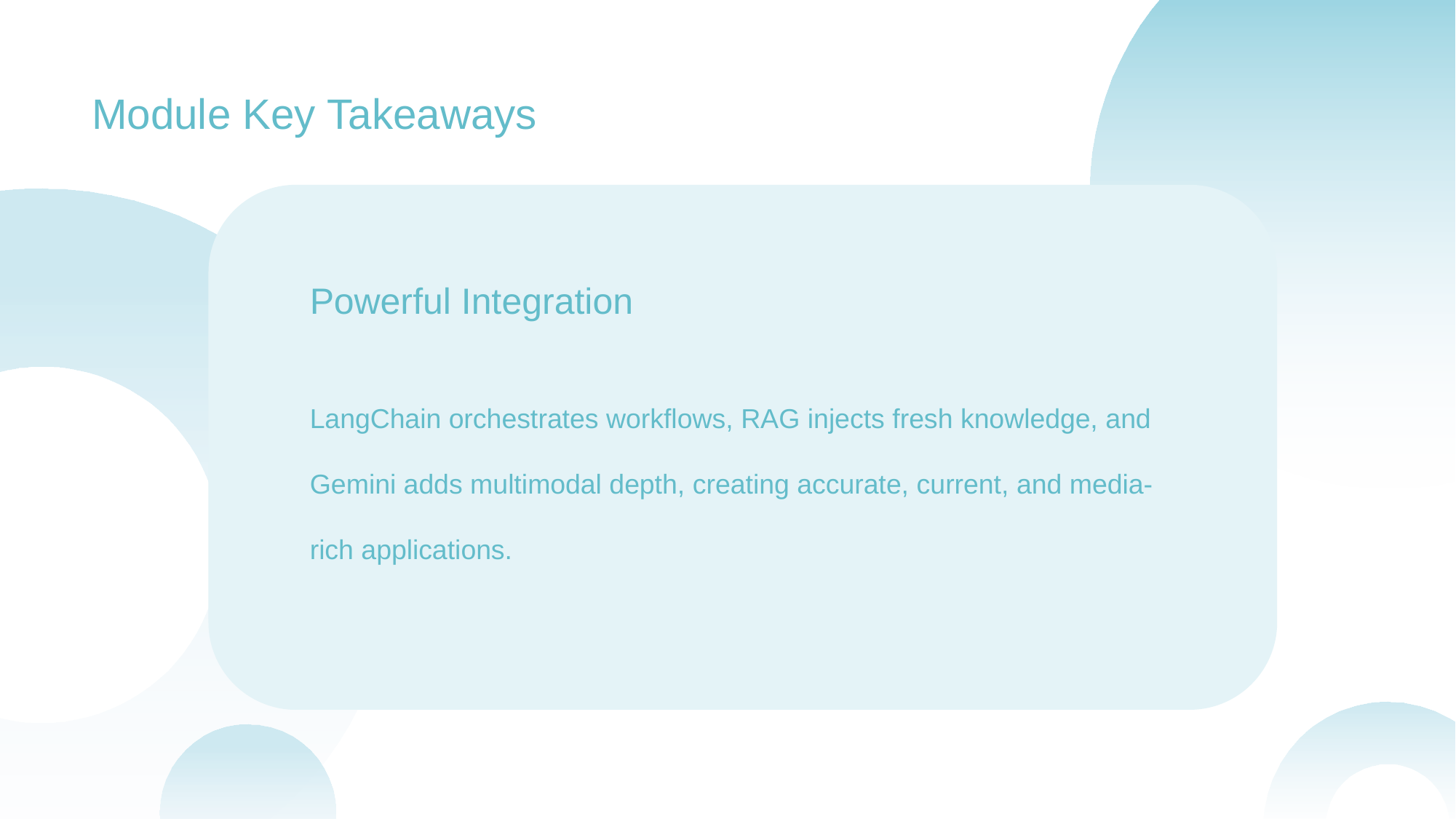

Module Key Takeaways

Powerful Integration
LangChain orchestrates workflows, RAG injects fresh knowledge, and Gemini adds multimodal depth, creating accurate, current, and media-rich applications.
汇报人：xxx   汇报时间：x年x月x日